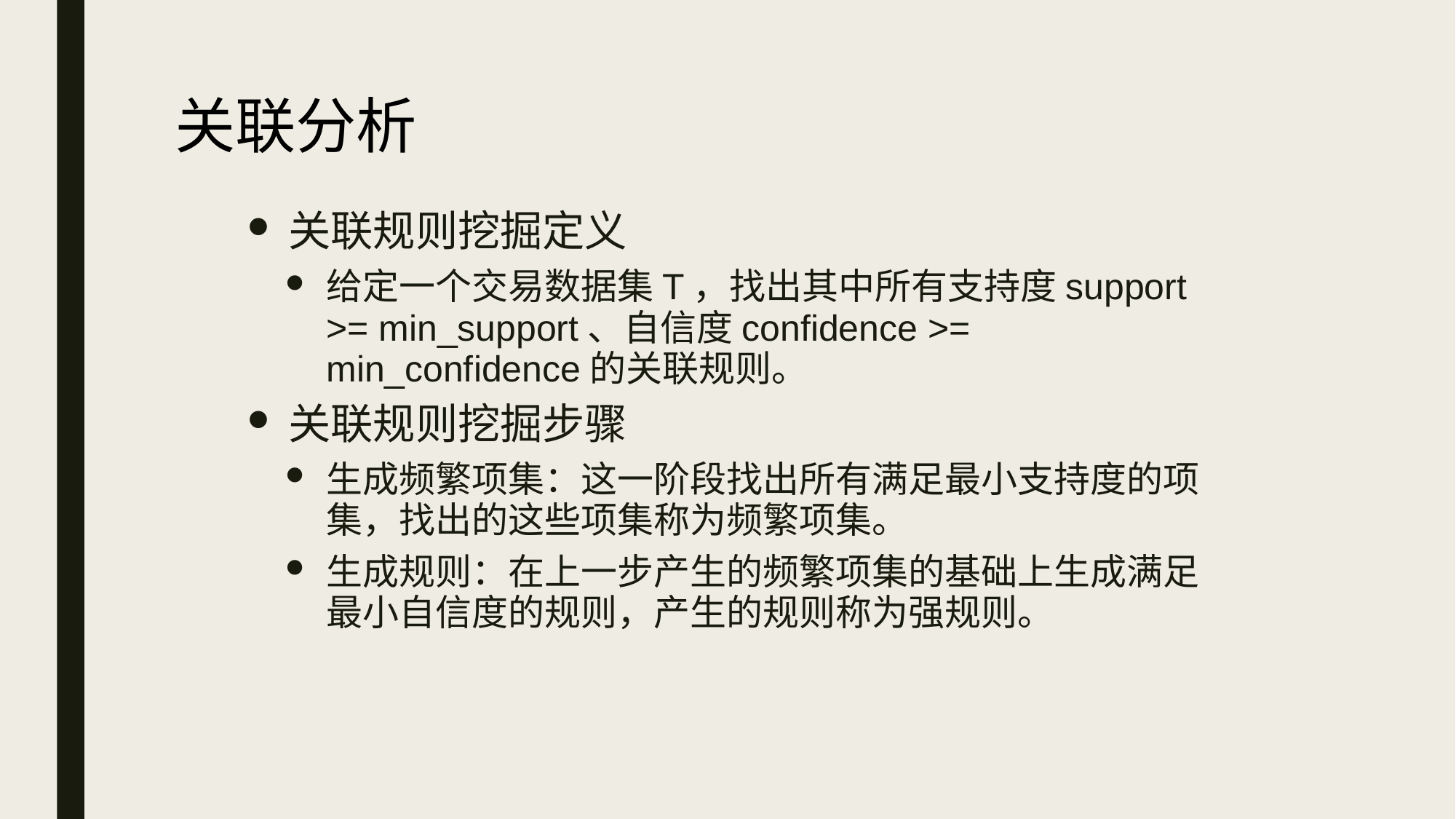

# 关联分析
关联规则挖掘定义
给定一个交易数据集T，找出其中所有支持度support >= min_support、自信度confidence >= min_confidence的关联规则。
关联规则挖掘步骤
生成频繁项集：这一阶段找出所有满足最小支持度的项集，找出的这些项集称为频繁项集。
生成规则：在上一步产生的频繁项集的基础上生成满足最小自信度的规则，产生的规则称为强规则。